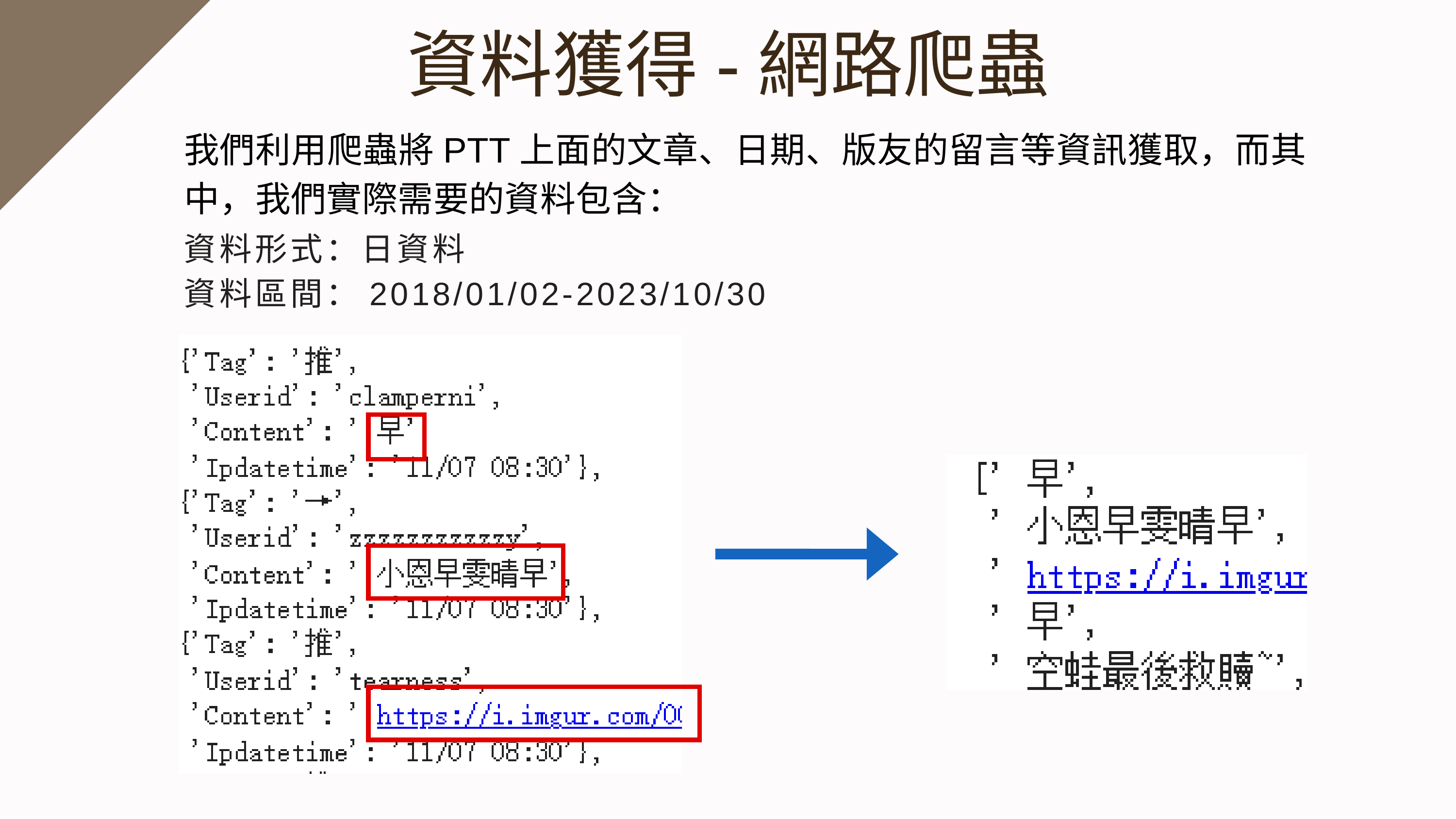

資料獲得-網路爬蟲
我們利用爬蟲將PTT上面的文章、日期、版友的留言等資訊獲取，而其中，我們實際需要的資料包含：
資料形式：日資料
資料區間：2018/01/02-2023/10/30